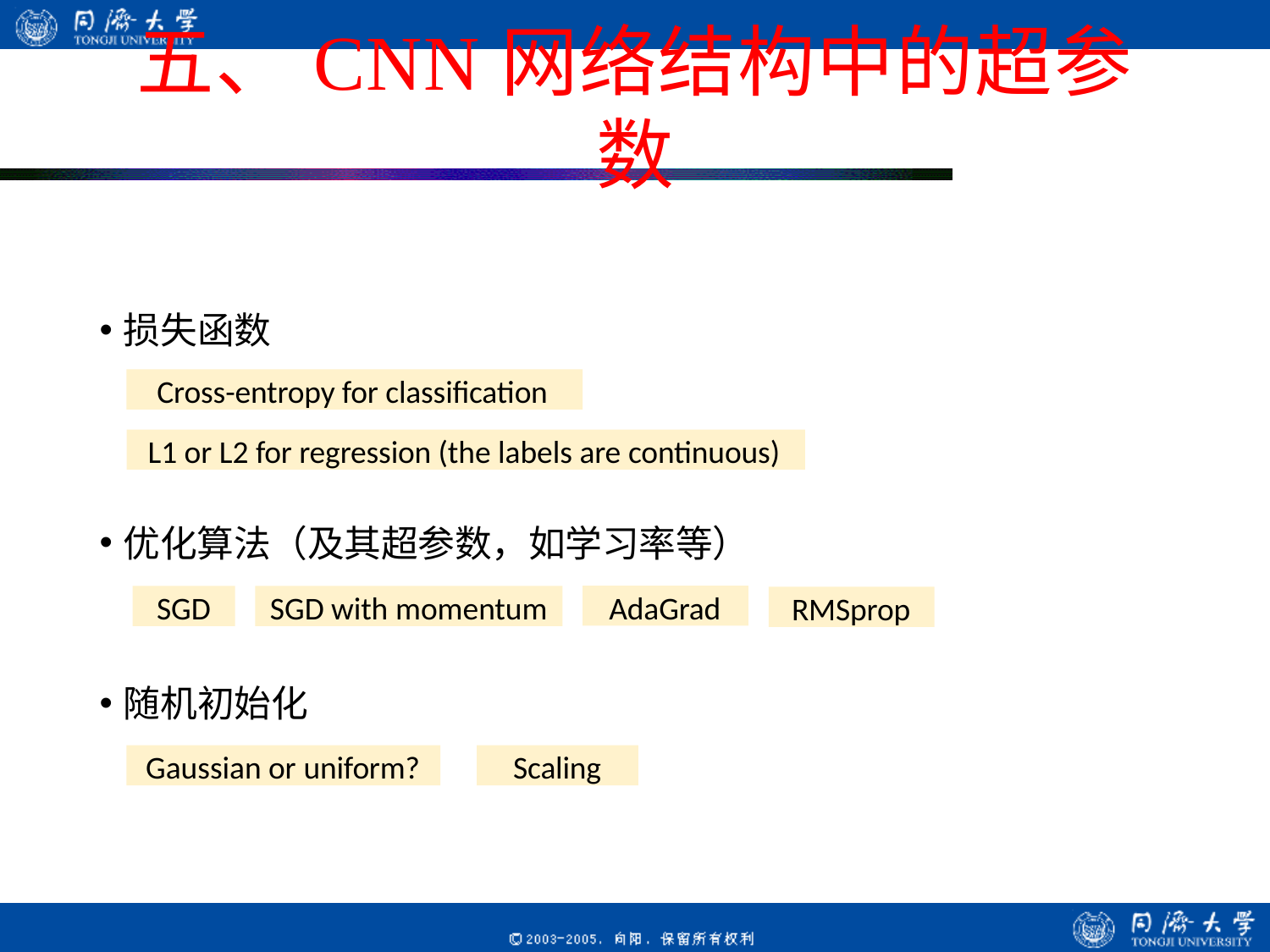

# 五、CNN网络结构中的超参数
损失函数
Cross-entropy for classification
L1 or L2 for regression (the labels are continuous)
优化算法（及其超参数，如学习率等）
AdaGrad
SGD
SGD with momentum
RMSprop
随机初始化
Gaussian or uniform?
Scaling